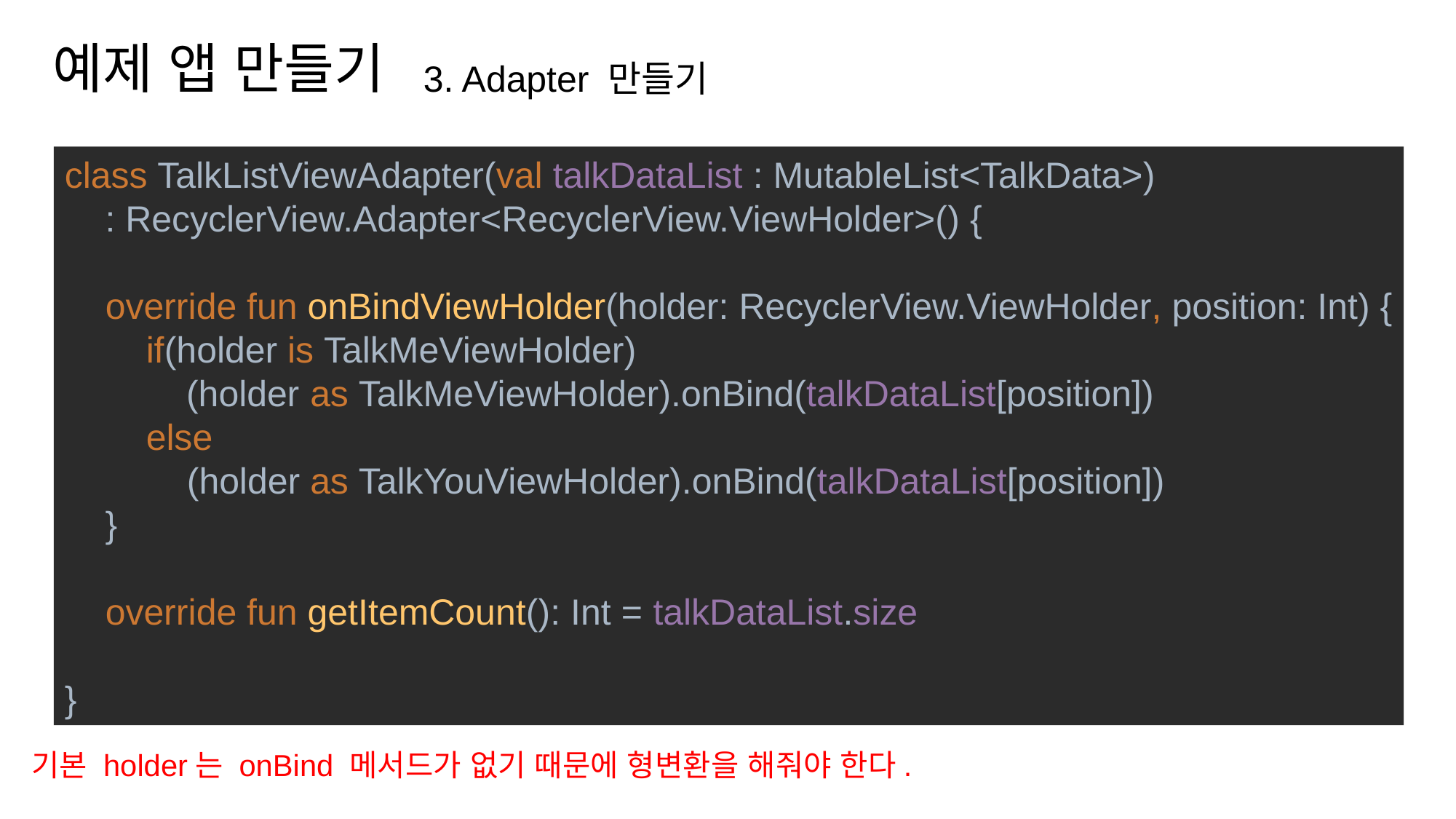

티머니 둥근바람 ExtraBold
티머니 둥근바람 Regular
예제 앱 만들기
3. Adapter 만들기
나눔스퀘어OTF ExtraBold
나눔스퀘어OTF Bold
class TalkListViewAdapter(val talkDataList : MutableList<TalkData>)
    : RecyclerView.Adapter<RecyclerView.ViewHolder>() {
    override fun onBindViewHolder(holder: RecyclerView.ViewHolder, position: Int) {
        if(holder is TalkMeViewHolder)
            (holder as TalkMeViewHolder).onBind(talkDataList[position])
        else
            (holder as TalkYouViewHolder).onBind(talkDataList[position])
    }
    override fun getItemCount(): Int = talkDataList.size
}
나눔스퀘어OTF
나눔스퀘어_ac ExtraBold
나눔스퀘어_ac Bold
나눔스퀘어_ac
나눔스퀘어 ExtraBold
나눔스퀘어 Bold
나눔스퀘어
대충 설명

XML
나눔스퀘어 Light
Kotlin
기본 holder는 onBind 메서드가 없기 때문에 형변환을 해줘야 한다.

drawable/sp_talk_bg_you.xml